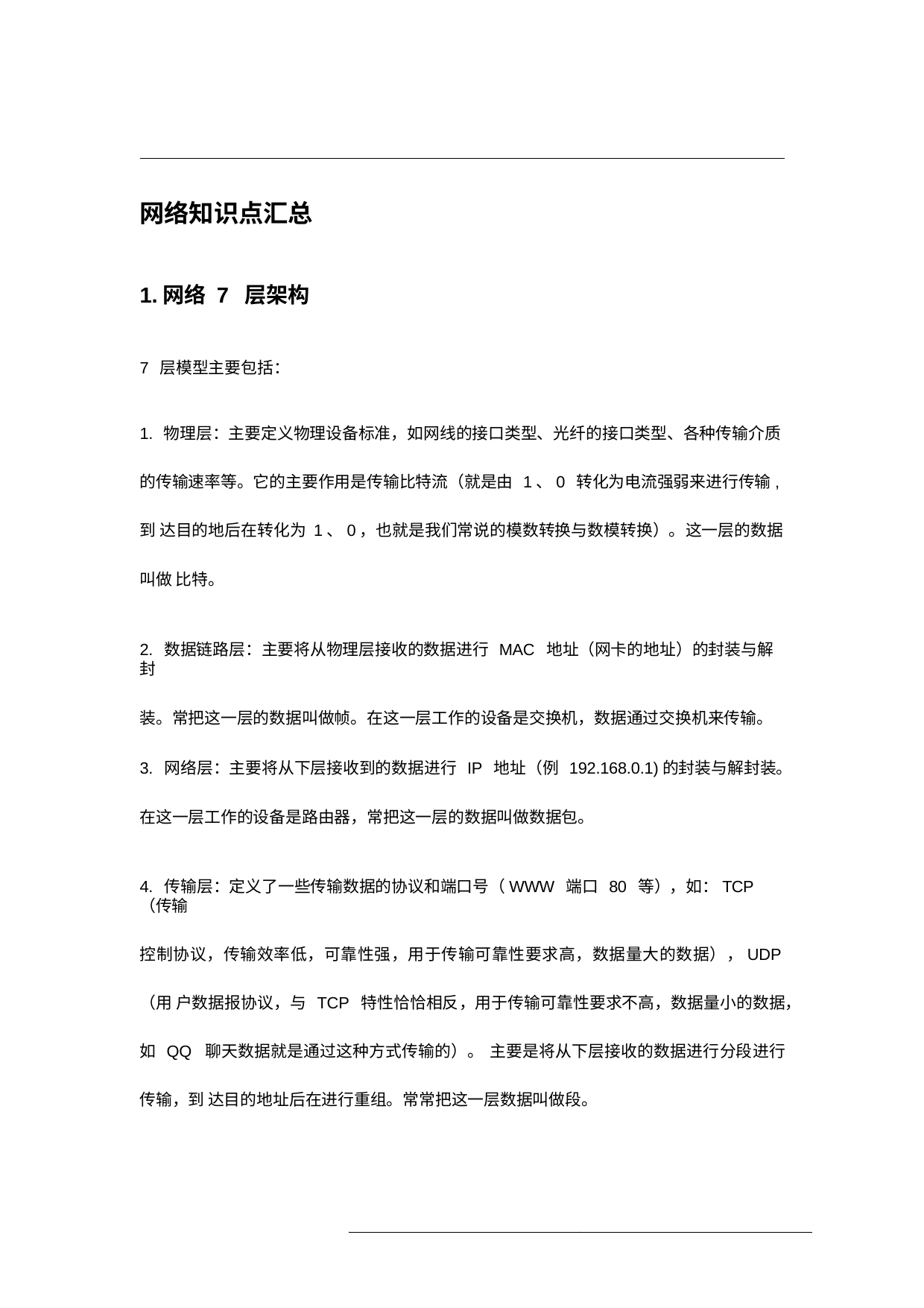

网络知识点汇总

1.网络 7 层架构

7 层模型主要包括：
1. 物理层：主要定义物理设备标准，如网线的接口类型、光纤的接口类型、各种传输介质
的传输速率等。它的主要作用是传输比特流（就是由 1、0 转化为电流强弱来进行传输,到 达目的地后在转化为 1、0，也就是我们常说的模数转换与数模转换）。这一层的数据叫做 比特。
2. 数据链路层：主要将从物理层接收的数据进行 MAC 地址（网卡的地址）的封装与解封

装。常把这一层的数据叫做帧。在这一层工作的设备是交换机，数据通过交换机来传输。
3. 网络层：主要将从下层接收到的数据进行 IP 地址（例 192.168.0.1)的封装与解封装。

在这一层工作的设备是路由器，常把这一层的数据叫做数据包。
4. 传输层：定义了一些传输数据的协议和端口号（WWW 端口 80 等），如：TCP（传输
控制协议，传输效率低，可靠性强，用于传输可靠性要求高，数据量大的数据），UDP（用 户数据报协议，与 TCP 特性恰恰相反，用于传输可靠性要求不高，数据量小的数据，如 QQ  聊天数据就是通过这种方式传输的）。 主要是将从下层接收的数据进行分段进行传输，到 达目的地址后在进行重组。常常把这一层数据叫做段。